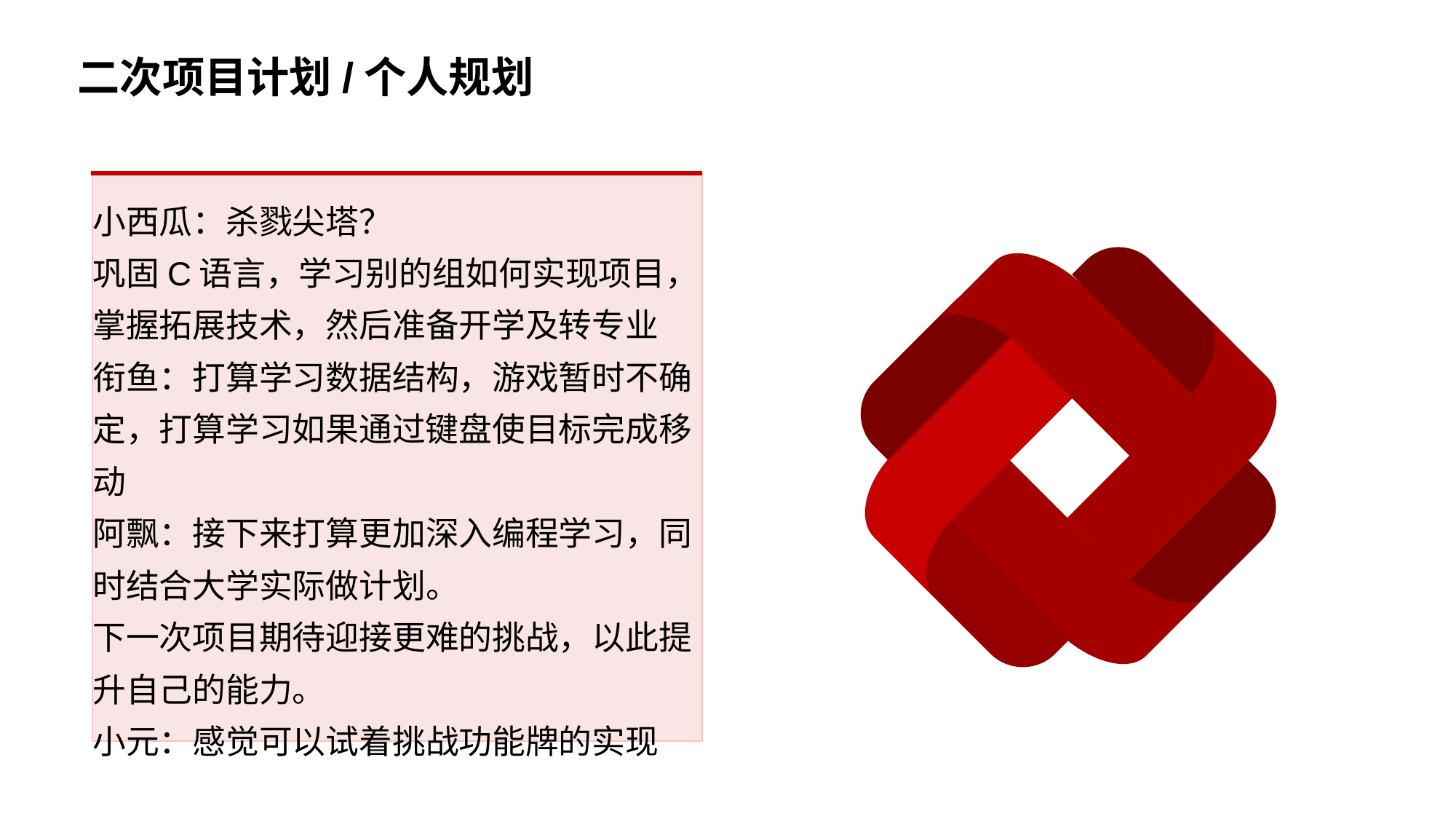

二次项目计划/个人规划

小西瓜：杀戮尖塔？
巩固C语言，学习别的组如何实现项目，掌握拓展技术，然后准备开学及转专业
衔鱼：打算学习数据结构，游戏暂时不确定，打算学习如果通过键盘使目标完成移动
阿飘：接下来打算更加深入编程学习，同时结合大学实际做计划。
下一次项目期待迎接更难的挑战，以此提升自己的能力。
小元：感觉可以试着挑战功能牌的实现